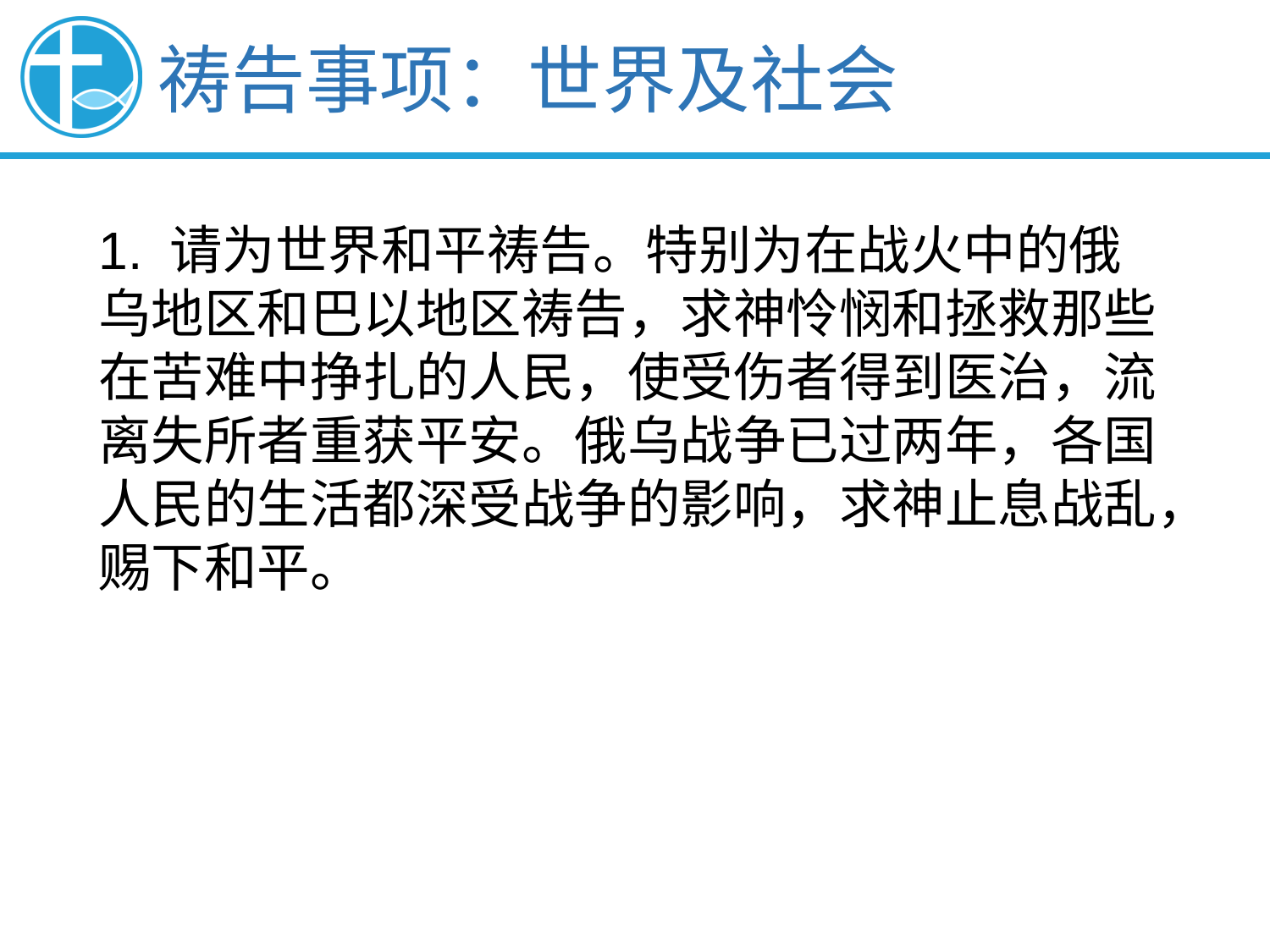

祷告事项：世界及社会

1. 请为世界和平祷告。特别为在战火中的俄乌地区和巴以地区祷告，求神怜悯和拯救那些在苦难中挣扎的人民，使受伤者得到医治，流离失所者重获平安。俄乌战争已过两年，各国人民的生活都深受战争的影响，求神止息战乱，赐下和平。